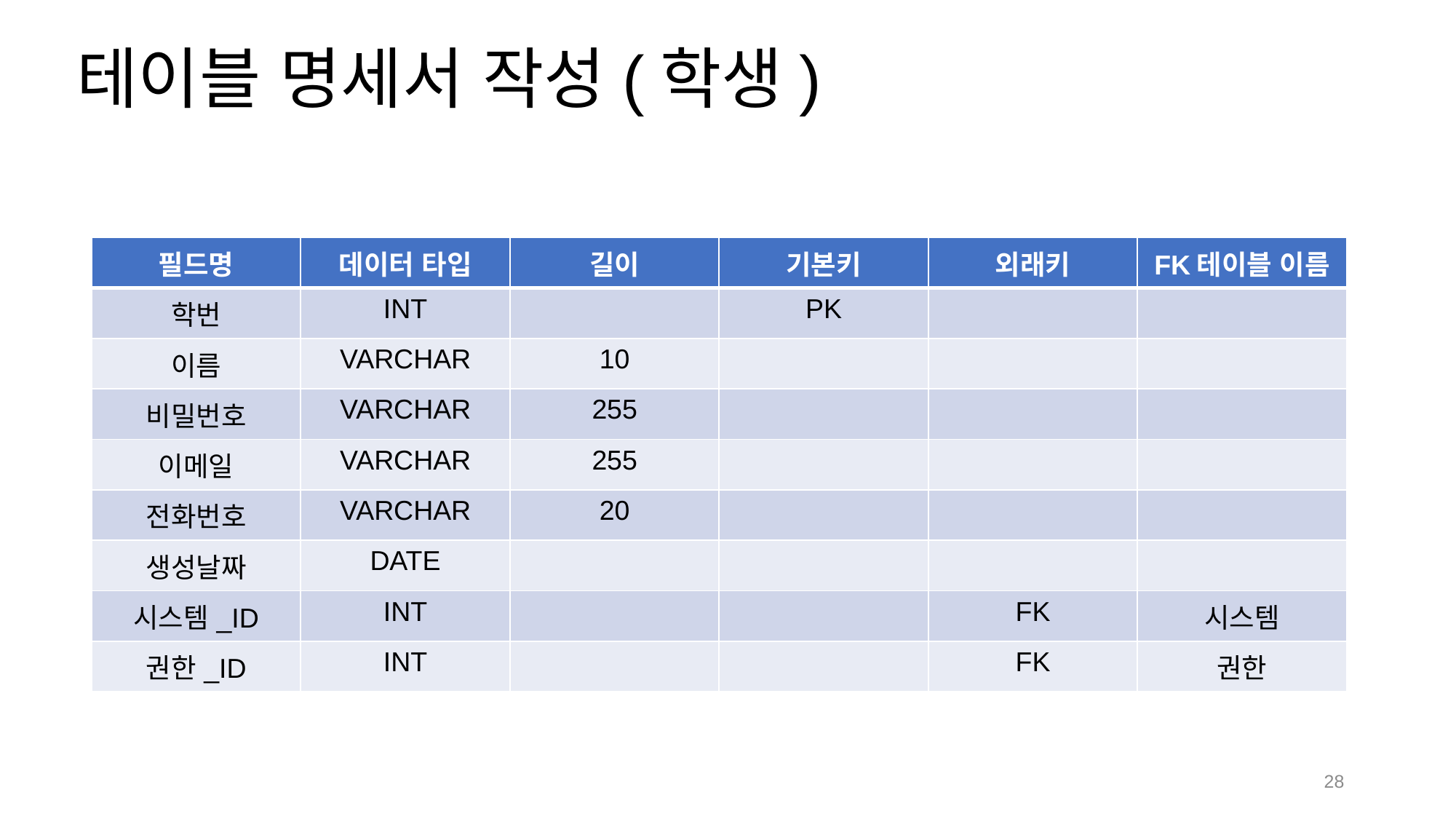

# 테이블 명세서 작성(학생)
| 필드명 | 데이터 타입 | 길이 | 기본키 | 외래키 | FK테이블 이름 |
| --- | --- | --- | --- | --- | --- |
| 학번 | INT |  | PK |  |  |
| 이름 | VARCHAR | 10 |  |  |  |
| 비밀번호 | VARCHAR | 255 |  |  |  |
| 이메일 | VARCHAR | 255 |  |  |  |
| 전화번호 | VARCHAR | 20 |  |  |  |
| 생성날짜 | DATE |  |  |  |  |
| 시스템\_ID | INT |  |  | FK | 시스템 |
| 권한\_ID | INT |  |  | FK | 권한 |
28